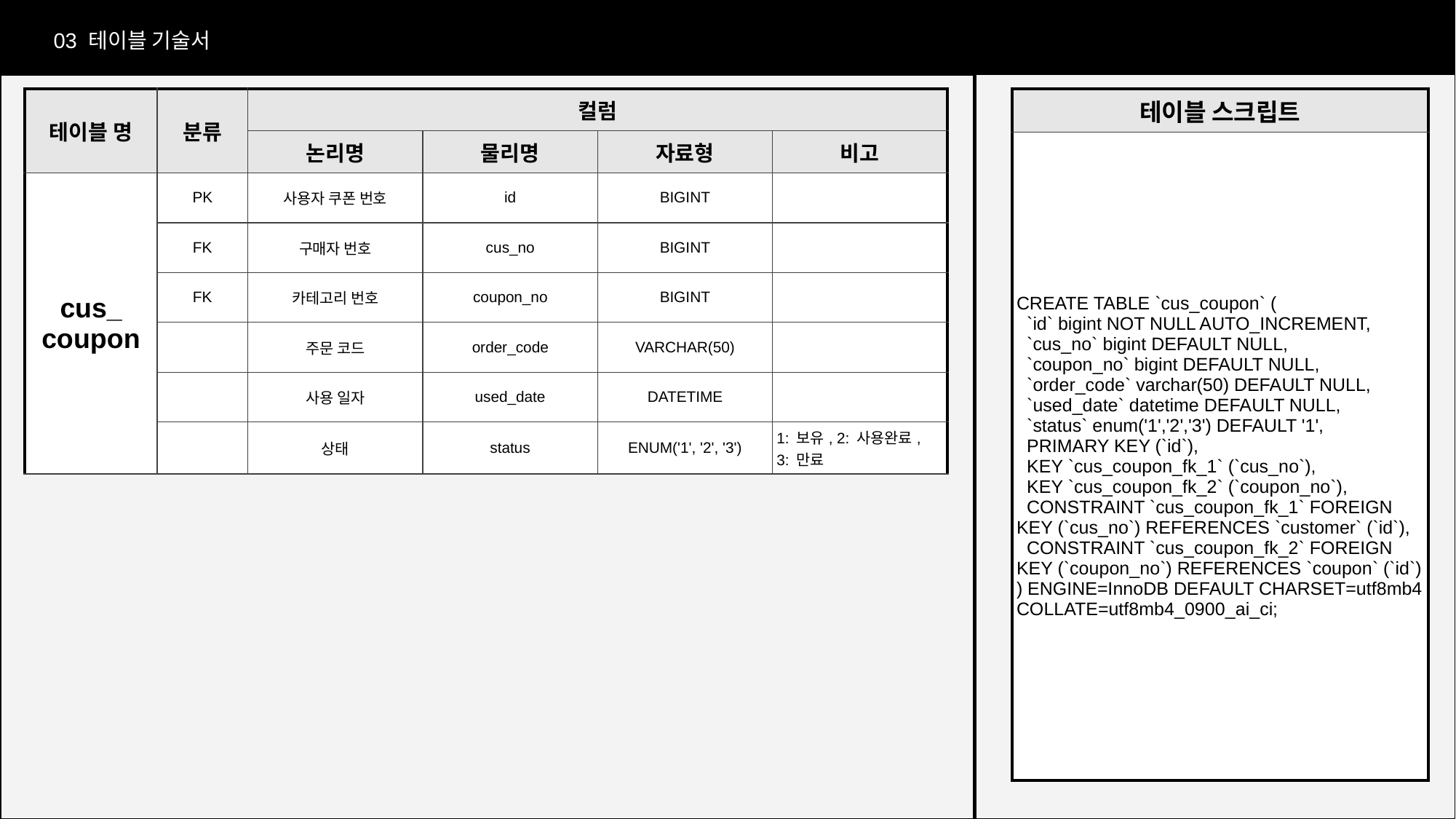

03 테이블 기술서

테이블 기술서
| 테이블 명 | 분류 | 컬럼 |  |  |  |
| --- | --- | --- | --- | --- | --- |
|  |  | 논리명 | 물리명 | 자료형 | 비고 |
| cus\_ coupon | PK | 사용자 쿠폰 번호 | id | BIGINT |  |
|  | FK | 구매자 번호 | cus\_no | BIGINT |  |
|  | FK | 카테고리 번호 | coupon\_no | BIGINT |  |
|  |  | 주문 코드 | order\_code | VARCHAR(50) |  |
|  |  | 사용 일자 | used\_date | DATETIME |  |
|  |  | 상태 | status | ENUM('1', '2', '3') | 1: 보유, 2: 사용완료, 3: 만료 |
| 테이블 스크립트 |
| --- |
| CREATE TABLE `cus\_coupon` ( `id` bigint NOT NULL AUTO\_INCREMENT, `cus\_no` bigint DEFAULT NULL, `coupon\_no` bigint DEFAULT NULL, `order\_code` varchar(50) DEFAULT NULL, `used\_date` datetime DEFAULT NULL, `status` enum('1','2','3') DEFAULT '1', PRIMARY KEY (`id`), KEY `cus\_coupon\_fk\_1` (`cus\_no`), KEY `cus\_coupon\_fk\_2` (`coupon\_no`), CONSTRAINT `cus\_coupon\_fk\_1` FOREIGN KEY (`cus\_no`) REFERENCES `customer` (`id`), CONSTRAINT `cus\_coupon\_fk\_2` FOREIGN KEY (`coupon\_no`) REFERENCES `coupon` (`id`) ) ENGINE=InnoDB DEFAULT CHARSET=utf8mb4 COLLATE=utf8mb4\_0900\_ai\_ci; |